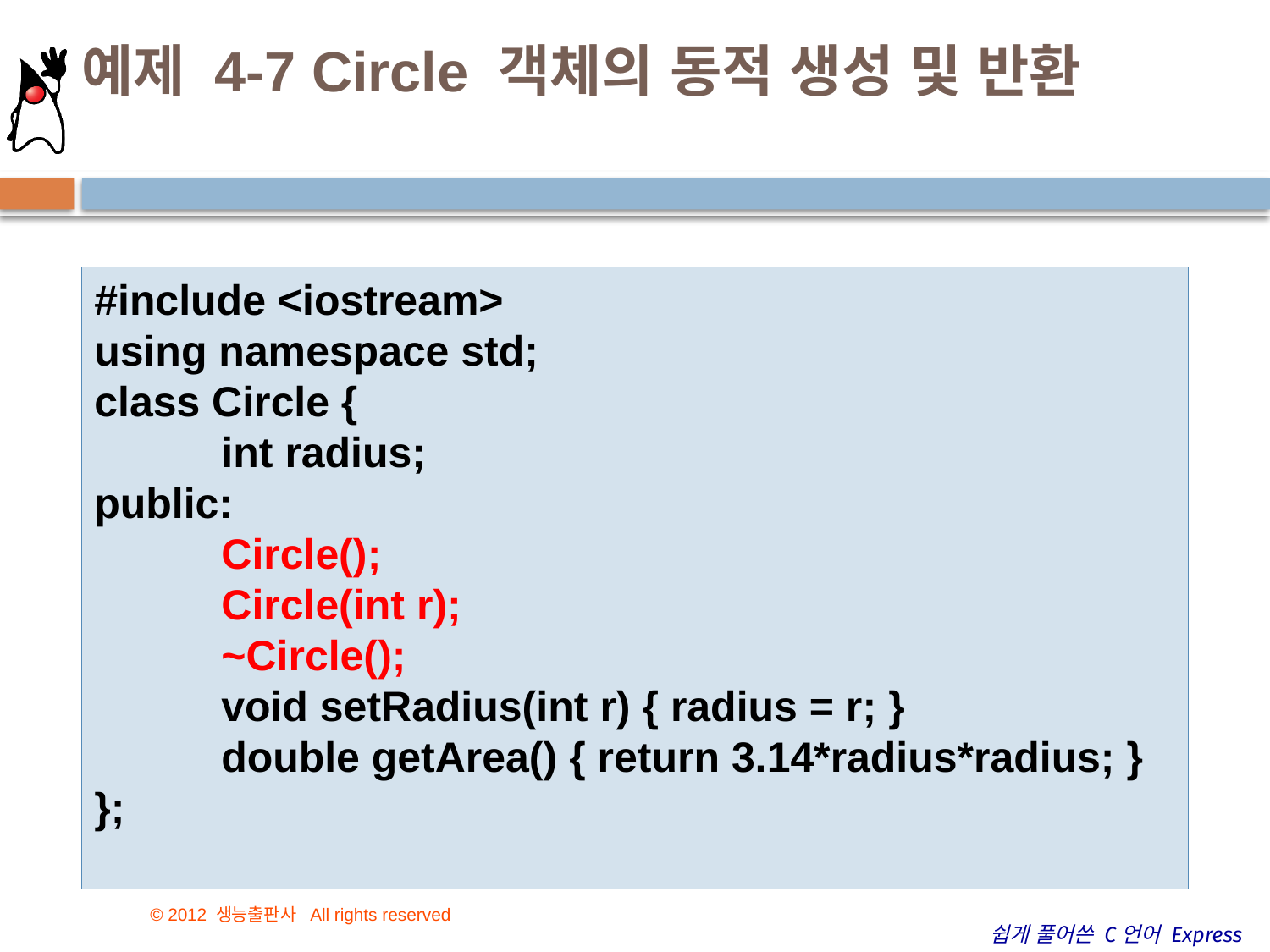

예제 4-7 Circle 객체의 동적 생성 및 반환

#include <iostream>
using namespace std;
class Circle {
	int radius;
public:
	Circle();
	Circle(int r);
	~Circle();
	void setRadius(int r) { radius = r; }
	double getArea() { return 3.14*radius*radius; }
};